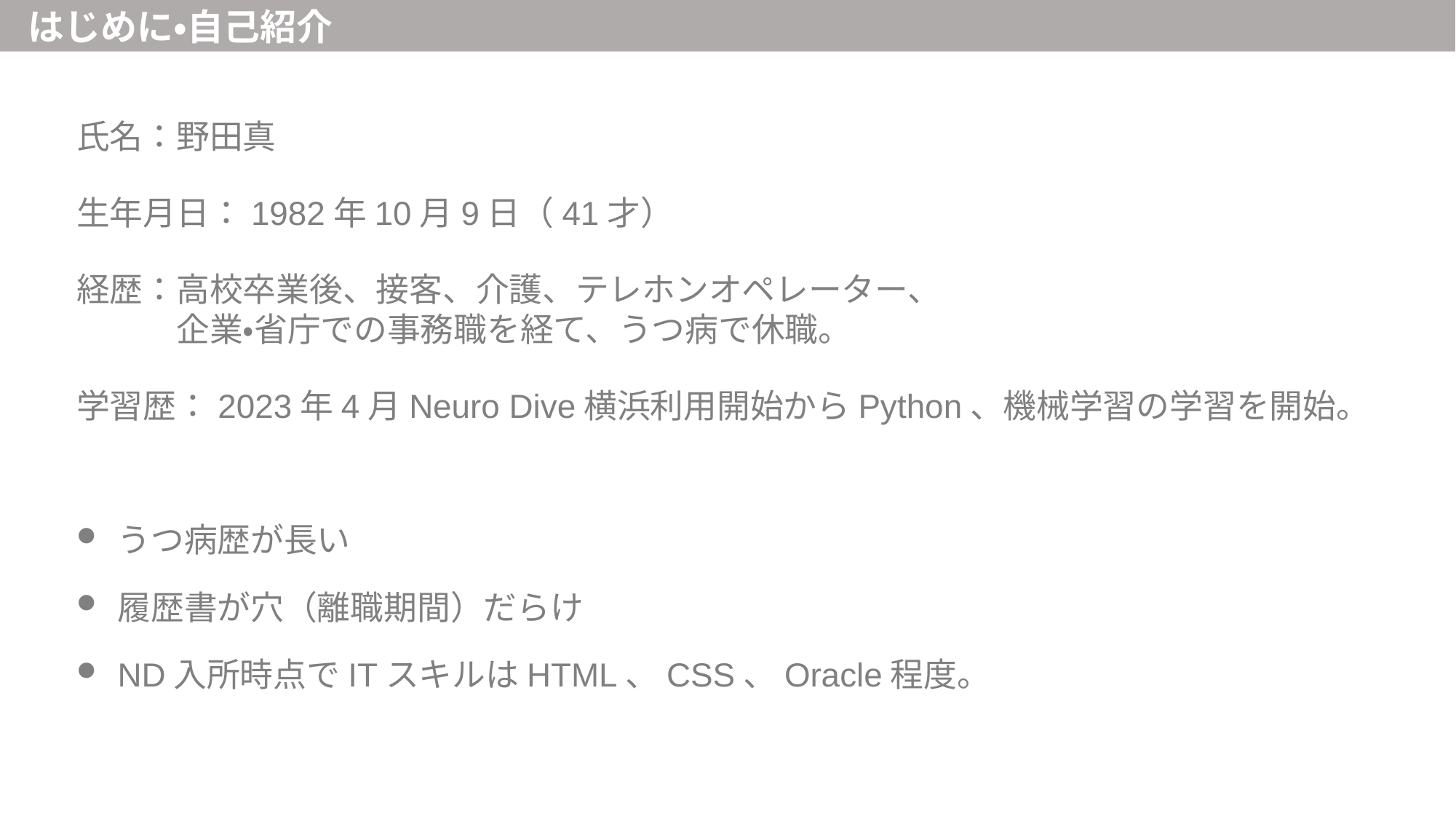

はじめに・自己紹介
氏名：野田真
生年月日：1982年10月9日（41才）
経歴：高校卒業後、接客、介護、テレホンオペレーター、
　　　企業・省庁での事務職を経て、うつ病で休職。
学習歴：2023年4月Neuro Dive横浜利用開始からPython、機械学習の学習を開始。

うつ病歴が長い
履歴書が穴（離職期間）だらけ
ND入所時点でITスキルはHTML、CSS、Oracle程度。